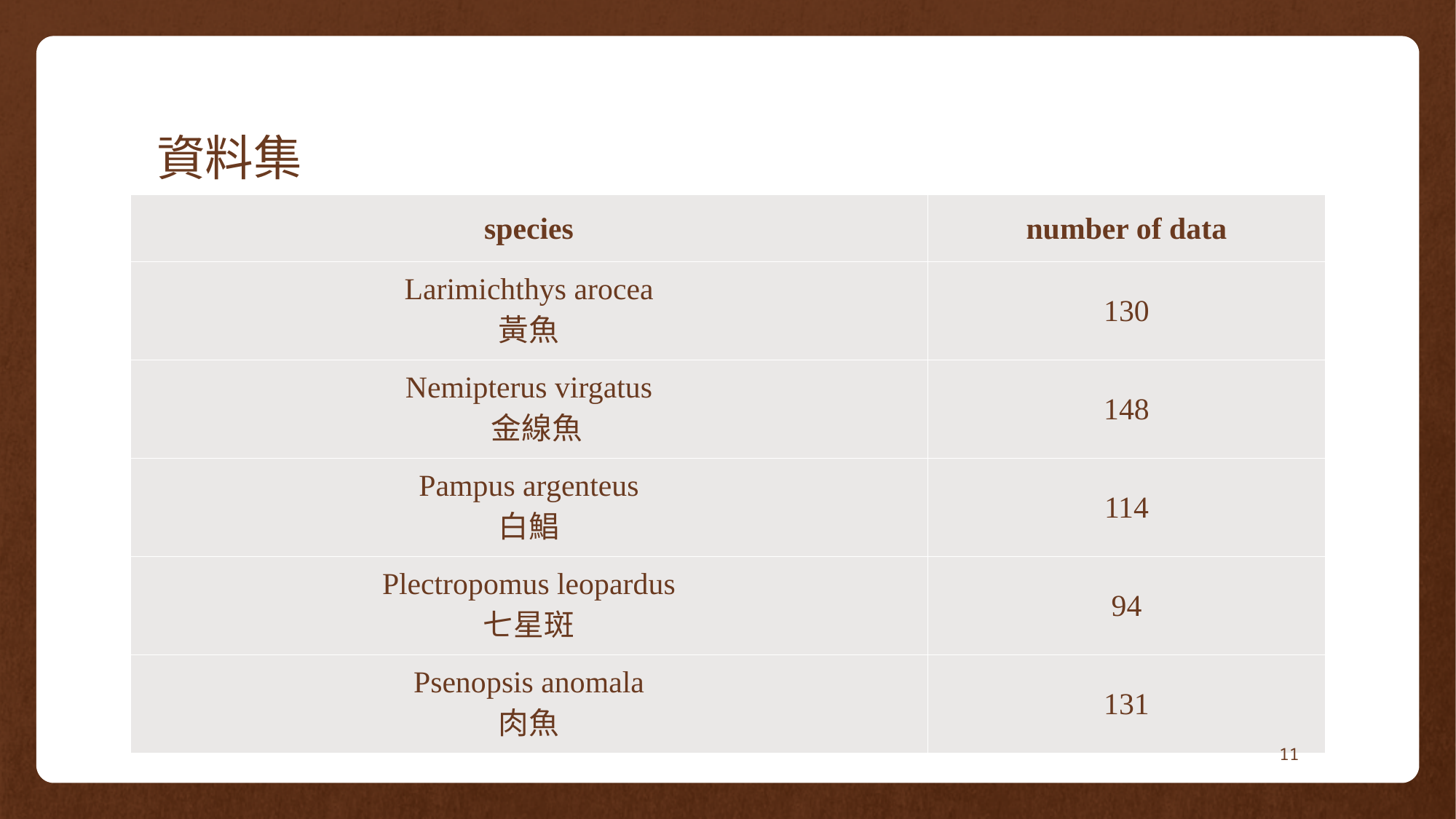

# 資料集
| species | number of data |
| --- | --- |
| Larimichthys arocea 黃魚 | 130 |
| Nemipterus virgatus 金線魚 | 148 |
| Pampus argenteus 白鯧 | 114 |
| Plectropomus leopardus 七星斑 | 94 |
| Psenopsis anomala 肉魚 | 131 |
11